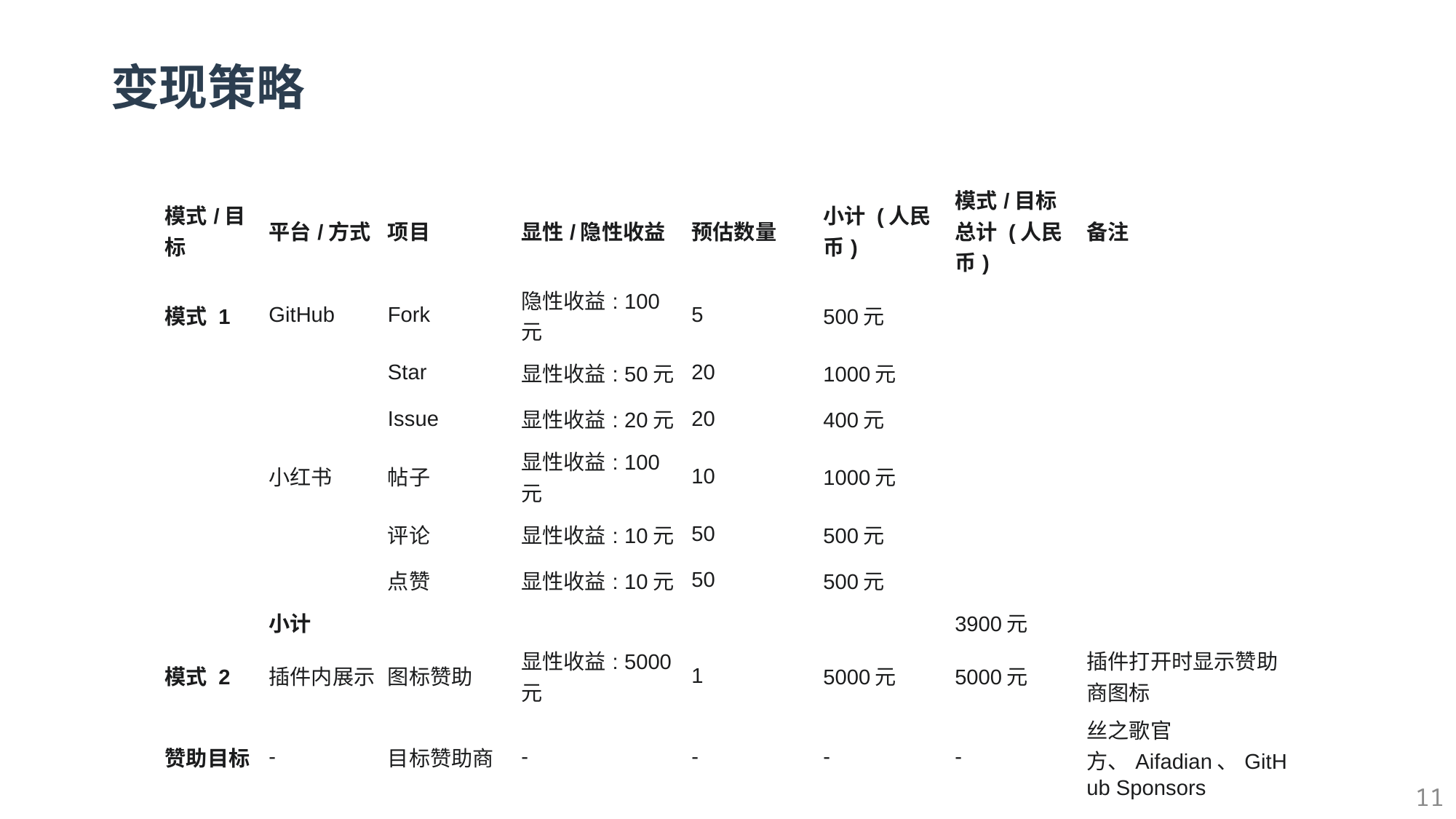

# 变现策略
| 模式/目标 | 平台/方式 | 项目 | 显性/隐性收益 | 预估数量 | 小计 (人民币) | 模式/目标总计 (人民币) | 备注 |
| --- | --- | --- | --- | --- | --- | --- | --- |
| 模式 1 | GitHub | Fork | 隐性收益: 100元 | 5 | 500元 |  |  |
|  |  | Star | 显性收益: 50元 | 20 | 1000元 |  |  |
|  |  | Issue | 显性收益: 20元 | 20 | 400元 |  |  |
|  | 小红书 | 帖子 | 显性收益: 100元 | 10 | 1000元 |  |  |
|  |  | 评论 | 显性收益: 10元 | 50 | 500元 |  |  |
|  |  | 点赞 | 显性收益: 10元 | 50 | 500元 |  |  |
|  | 小计 |  |  |  |  | 3900元 |  |
| 模式 2 | 插件内展示 | 图标赞助 | 显性收益: 5000元 | 1 | 5000元 | 5000元 | 插件打开时显示赞助商图标 |
| 赞助目标 | - | 目标赞助商 | - | - | - | - | 丝之歌官方、Aifadian、GitHub Sponsors |
11